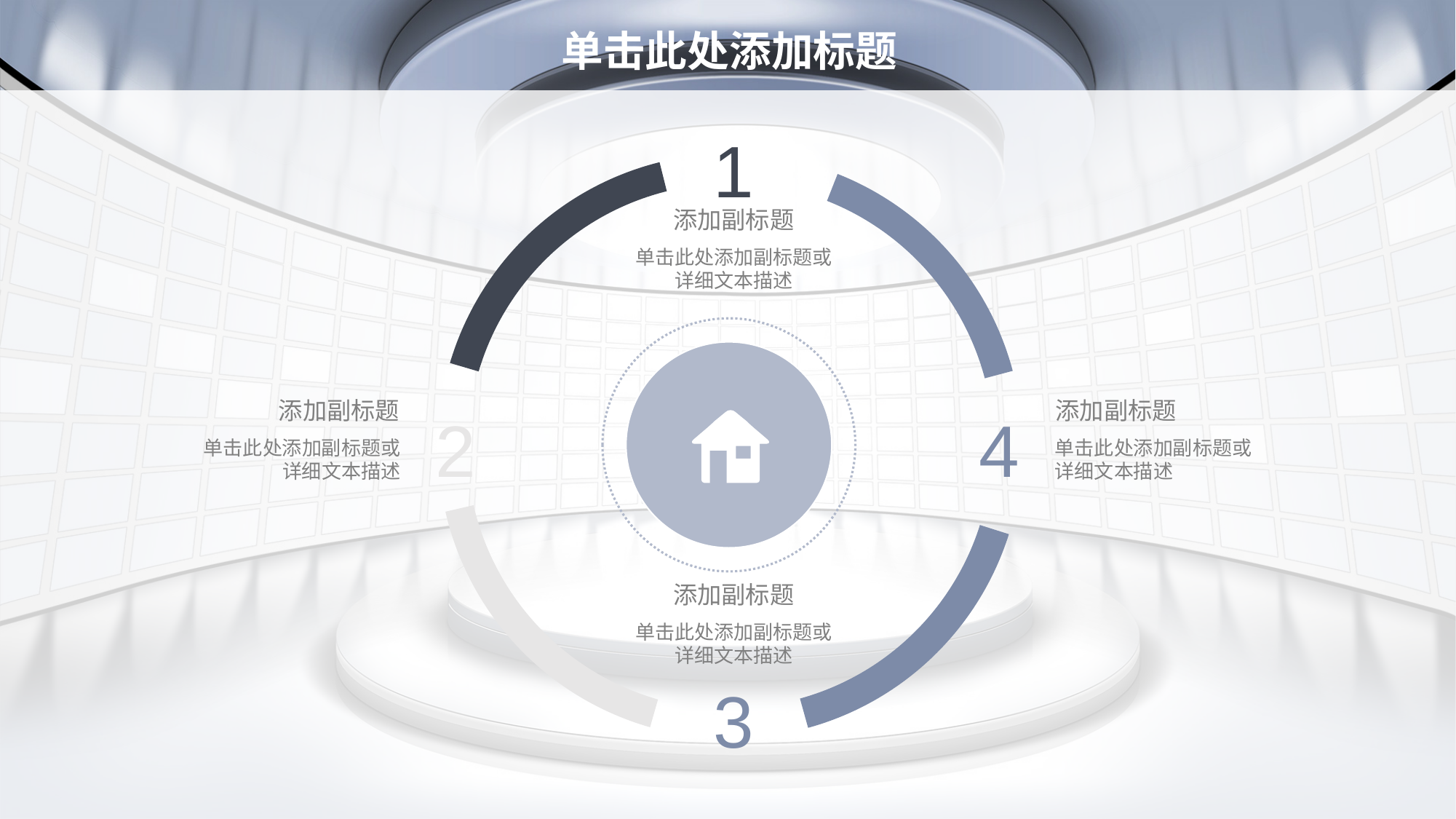

# 单击此处添加标题
1

添加副标题
单击此处添加副标题或详细文本描述

添加副标题
单击此处添加副标题或详细文本描述
添加副标题
单击此处添加副标题或详细文本描述
2
4

添加副标题
单击此处添加副标题或详细文本描述
3